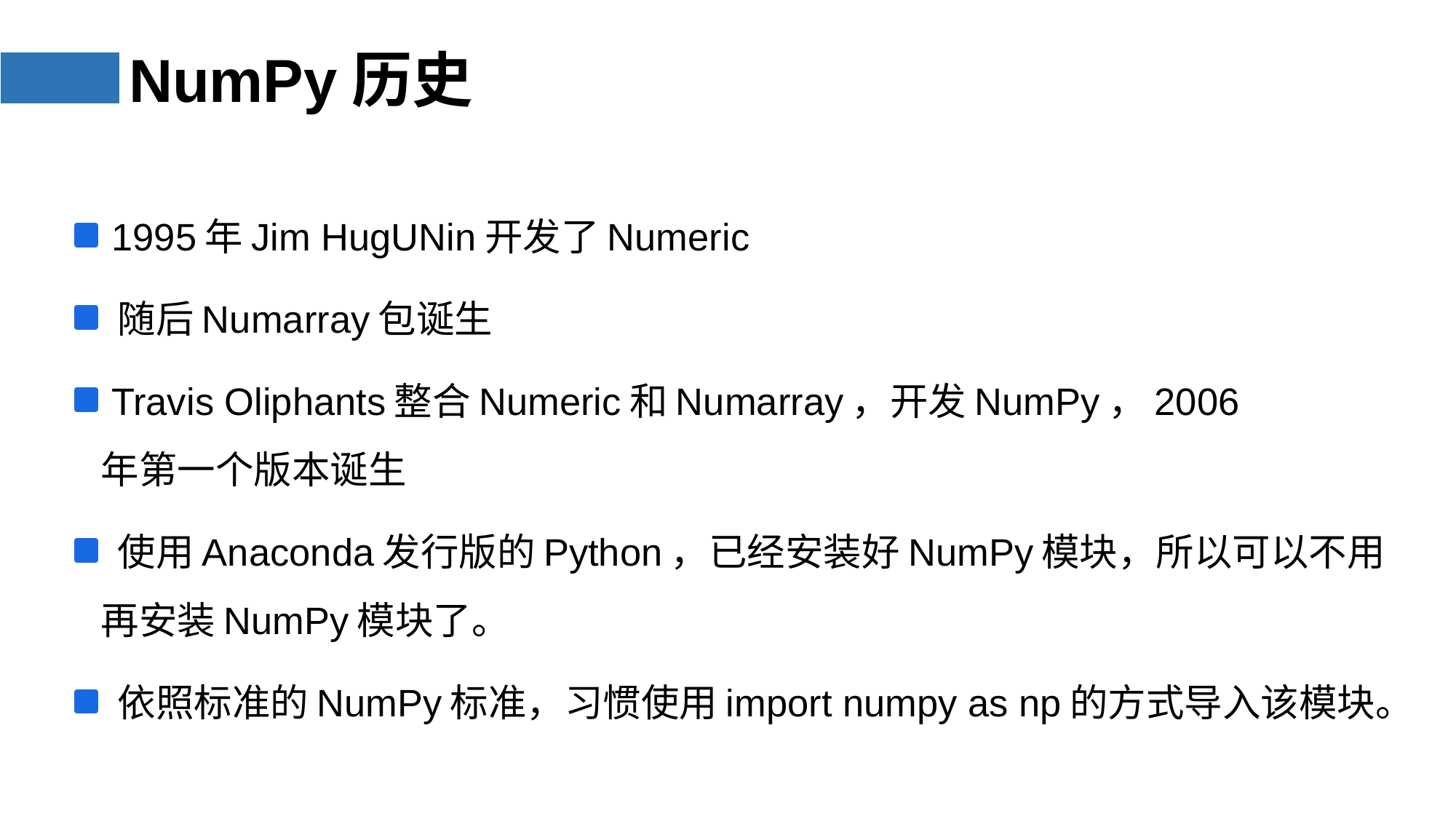

# NumPy历史
 1995年Jim HugUNin开发了Numeric
 随后Numarray包诞生
 Travis Oliphants整合Numeric和Numarray，开发NumPy，2006
年第一个版本诞生
 使用Anaconda发行版的Python，已经安装好NumPy模块，所以可以不用再安装NumPy模块了。
 依照标准的NumPy标准，习惯使用import numpy as np的方式导入该模块。